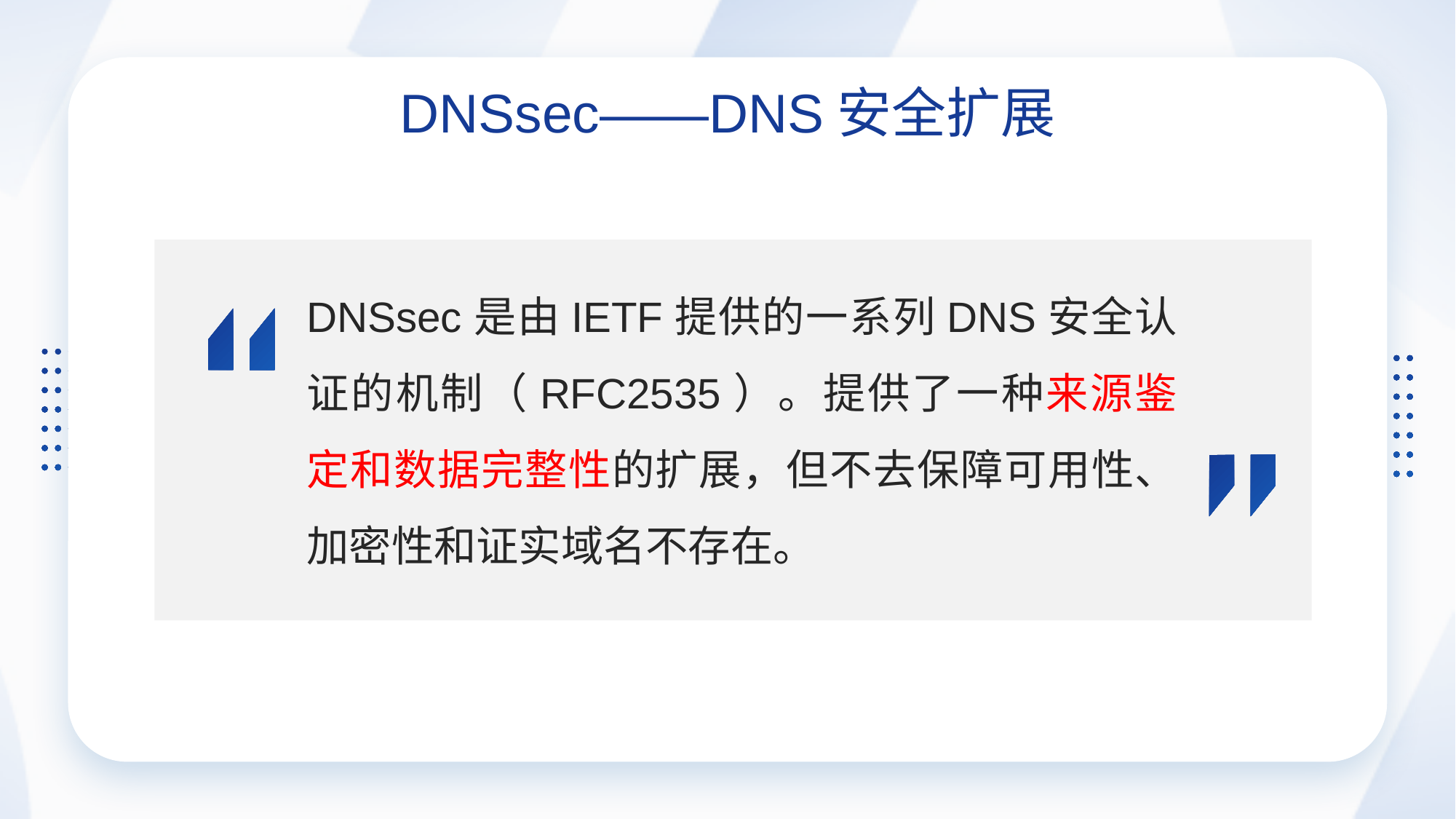

DNSsec——DNS安全扩展

DNSsec是由IETF提供的一系列DNS安全认证的机制（RFC2535）。提供了一种来源鉴定和数据完整性的扩展，但不去保障可用性、加密性和证实域名不存在。